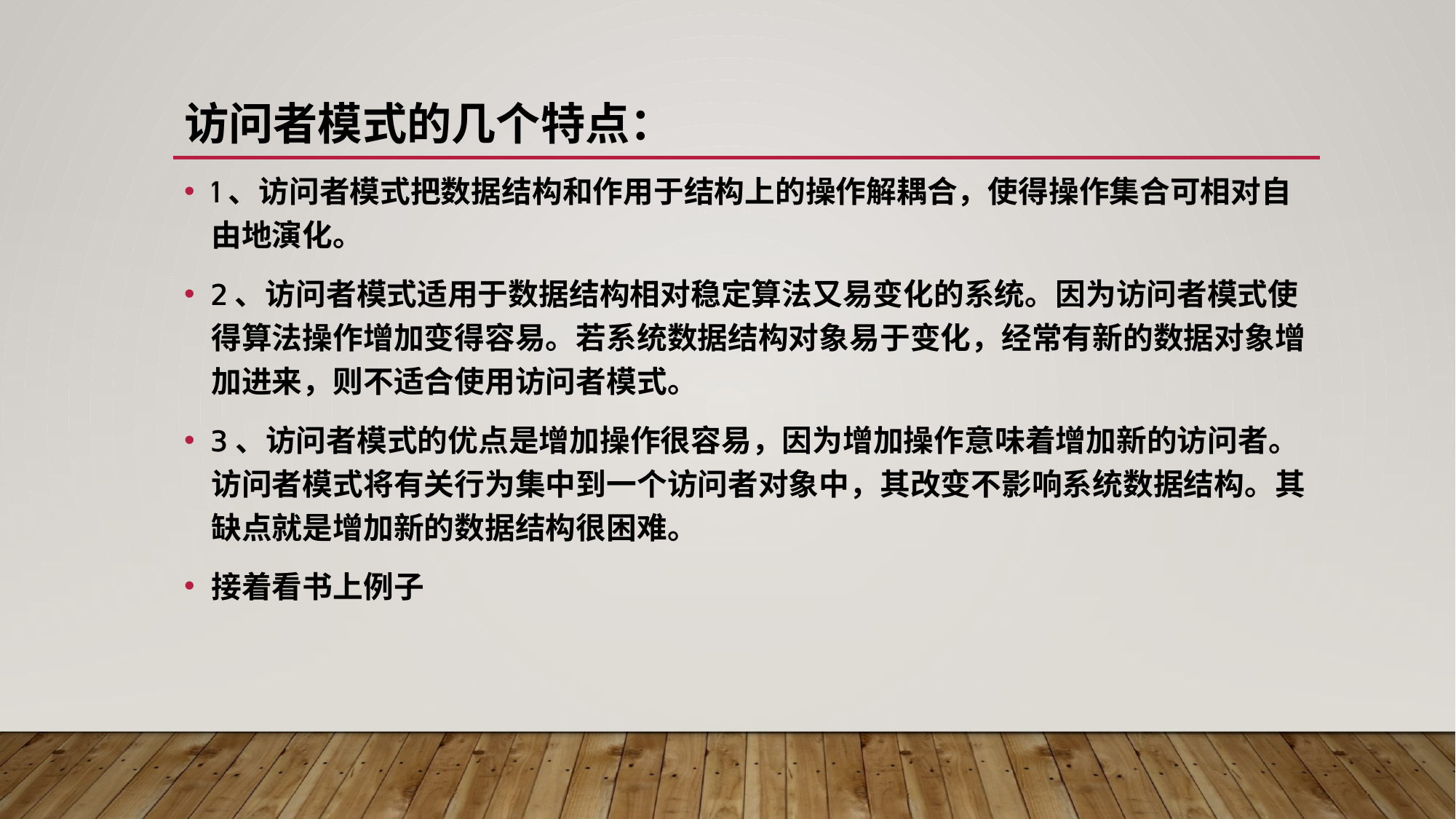

# 访问者模式的几个特点：
1、访问者模式把数据结构和作用于结构上的操作解耦合，使得操作集合可相对自由地演化。
2、访问者模式适用于数据结构相对稳定算法又易变化的系统。因为访问者模式使得算法操作增加变得容易。若系统数据结构对象易于变化，经常有新的数据对象增加进来，则不适合使用访问者模式。
3、访问者模式的优点是增加操作很容易，因为增加操作意味着增加新的访问者。访问者模式将有关行为集中到一个访问者对象中，其改变不影响系统数据结构。其缺点就是增加新的数据结构很困难。
接着看书上例子